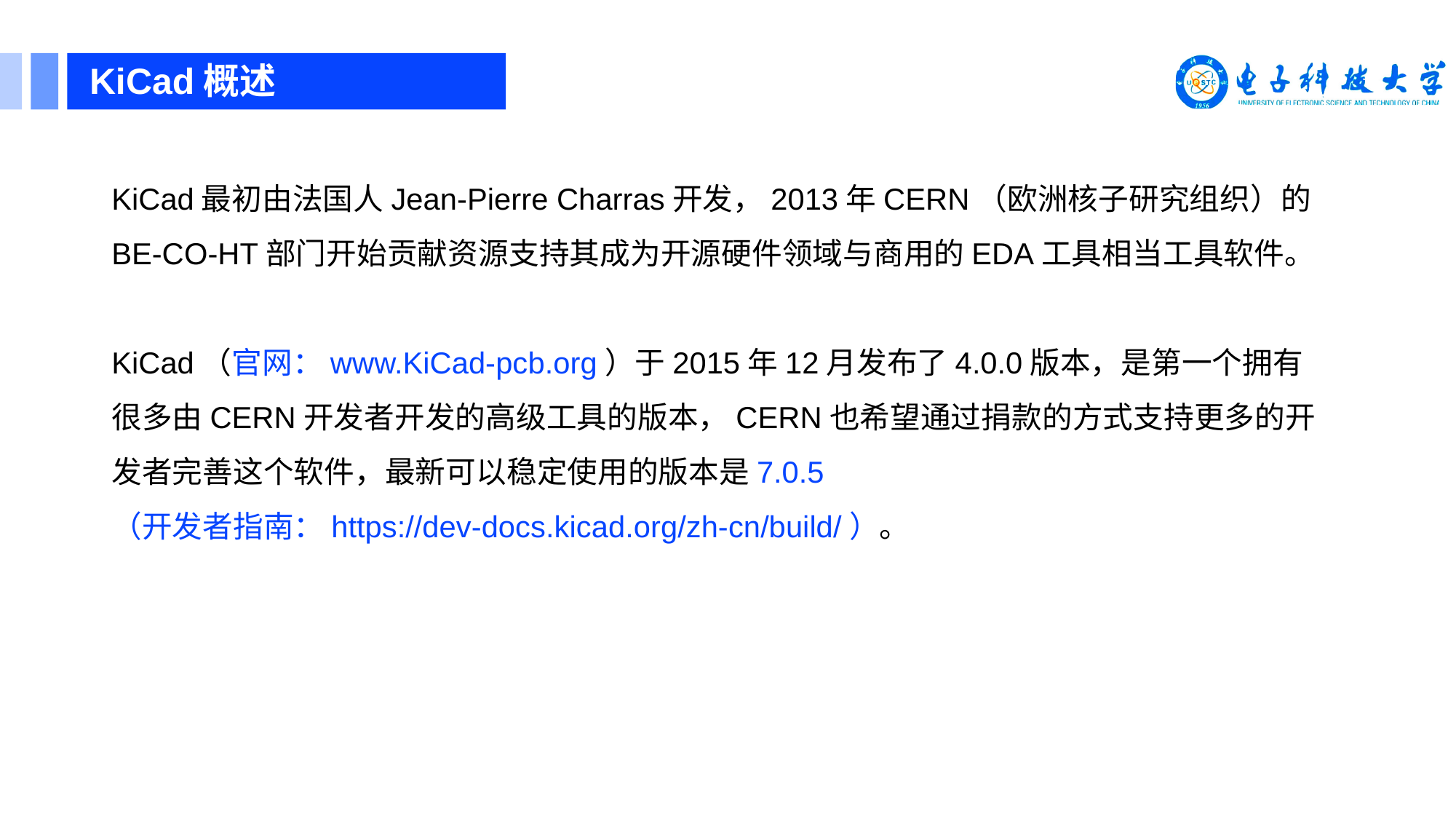

KiCad概述

KiCad最初由法国人Jean-Pierre Charras开发，2013年CERN（欧洲核子研究组织）的BE-CO-HT部门开始贡献资源支持其成为开源硬件领域与商用的EDA工具相当工具软件。

KiCad（官网：www.KiCad-pcb.org）于2015年12月发布了4.0.0版本，是第一个拥有很多由CERN开发者开发的高级工具的版本，CERN也希望通过捐款的方式支持更多的开发者完善这个软件，最新可以稳定使用的版本是7.0.5
（开发者指南：https://dev-docs.kicad.org/zh-cn/build/）。